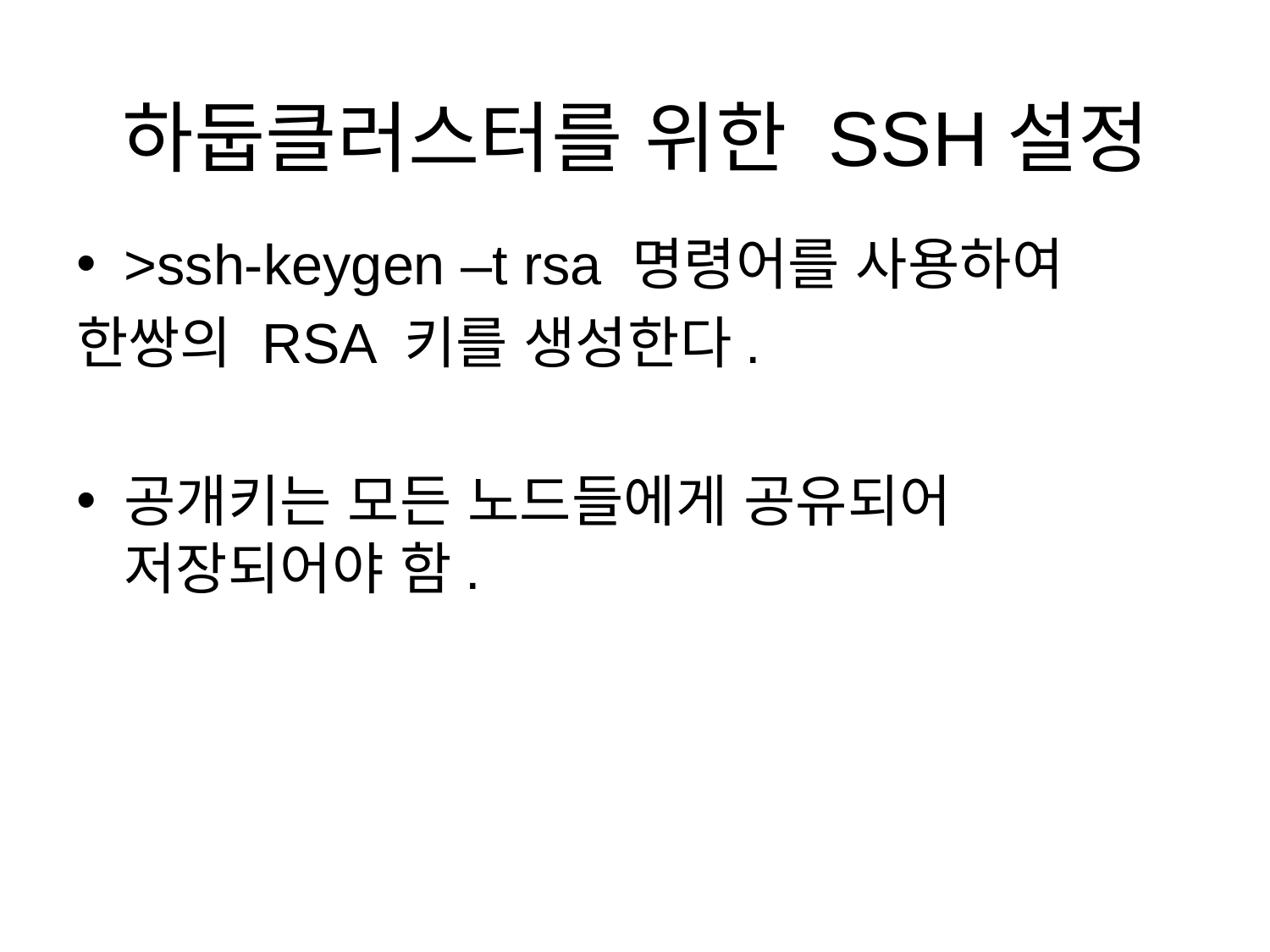

# 하둡클러스터를 위한 SSH설정
>ssh-keygen –t rsa 명령어를 사용하여
한쌍의 RSA 키를 생성한다.

공개키는 모든 노드들에게 공유되어 저장되어야 함.